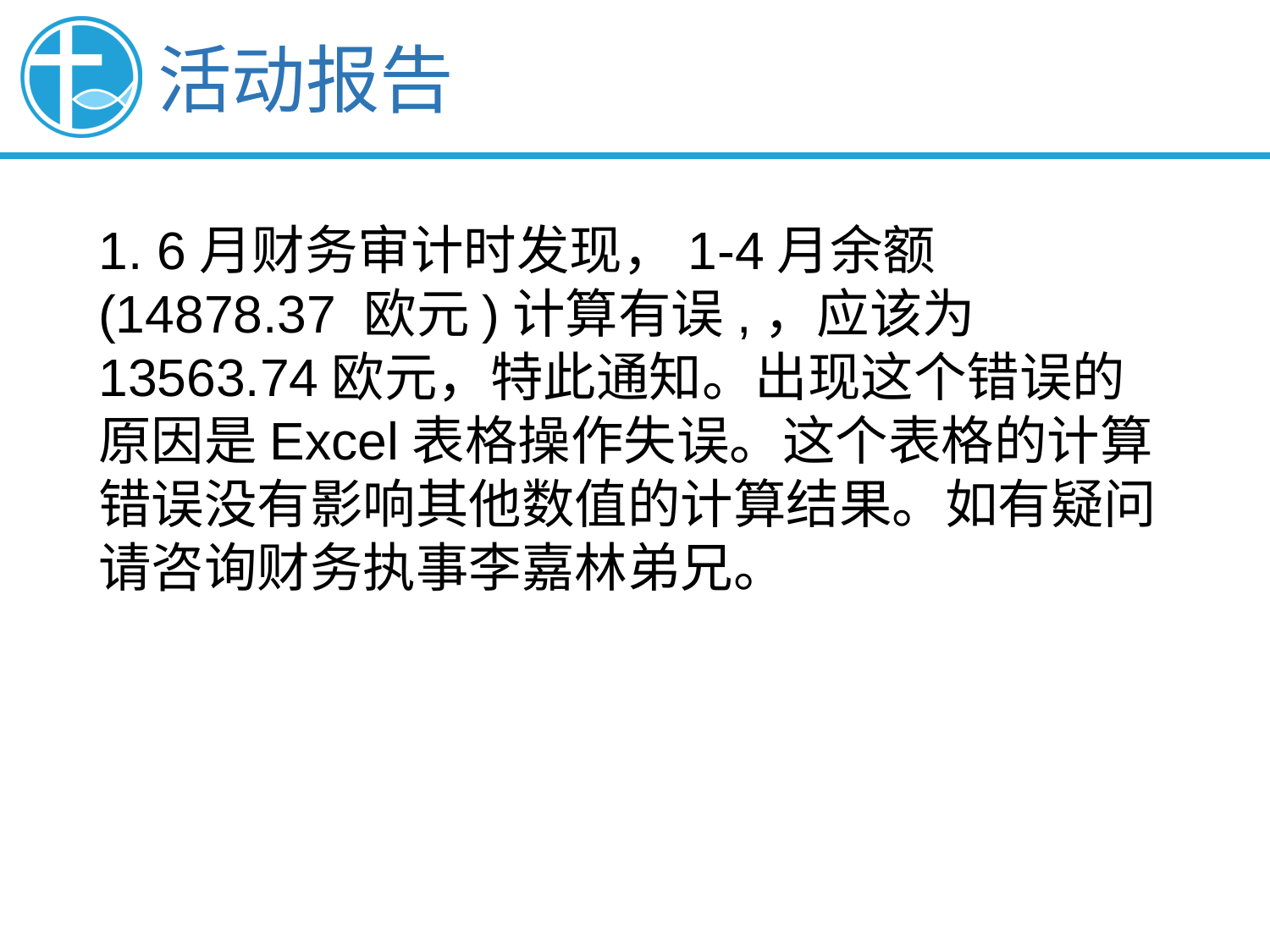

活动报告

1. 6月财务审计时发现，1-4月余额(14878.37 欧元)计算有误,，应该为13563.74欧元，特此通知。出现这个错误的原因是Excel表格操作失误。这个表格的计算错误没有影响其他数值的计算结果。如有疑问请咨询财务执事李嘉林弟兄。